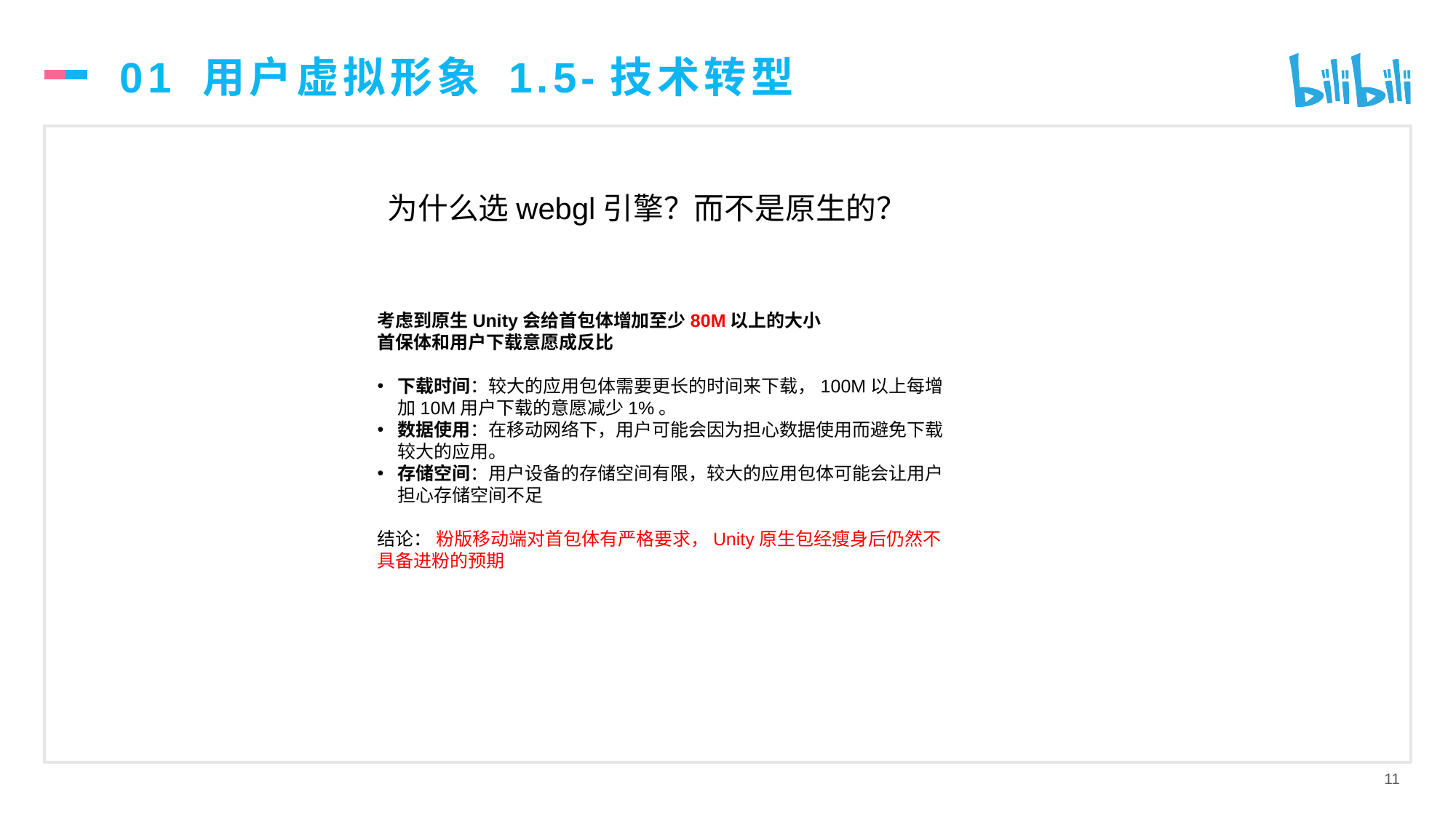

# 01 用户虚拟形象 1.5-技术转型

为什么选webgl引擎？而不是原生的？

考虑到原生Unity会给首包体增加至少80M以上的大小
首保体和用户下载意愿成反比

下载时间：较大的应用包体需要更长的时间来下载，100M以上每增加10M用户下载的意愿减少1%。
数据使用：在移动网络下，用户可能会因为担心数据使用而避免下载较大的应用。
存储空间：用户设备的存储空间有限，较大的应用包体可能会让用户担心存储空间不足

结论： 粉版移动端对首包体有严格要求，Unity原生包经瘦身后仍然不具备进粉的预期